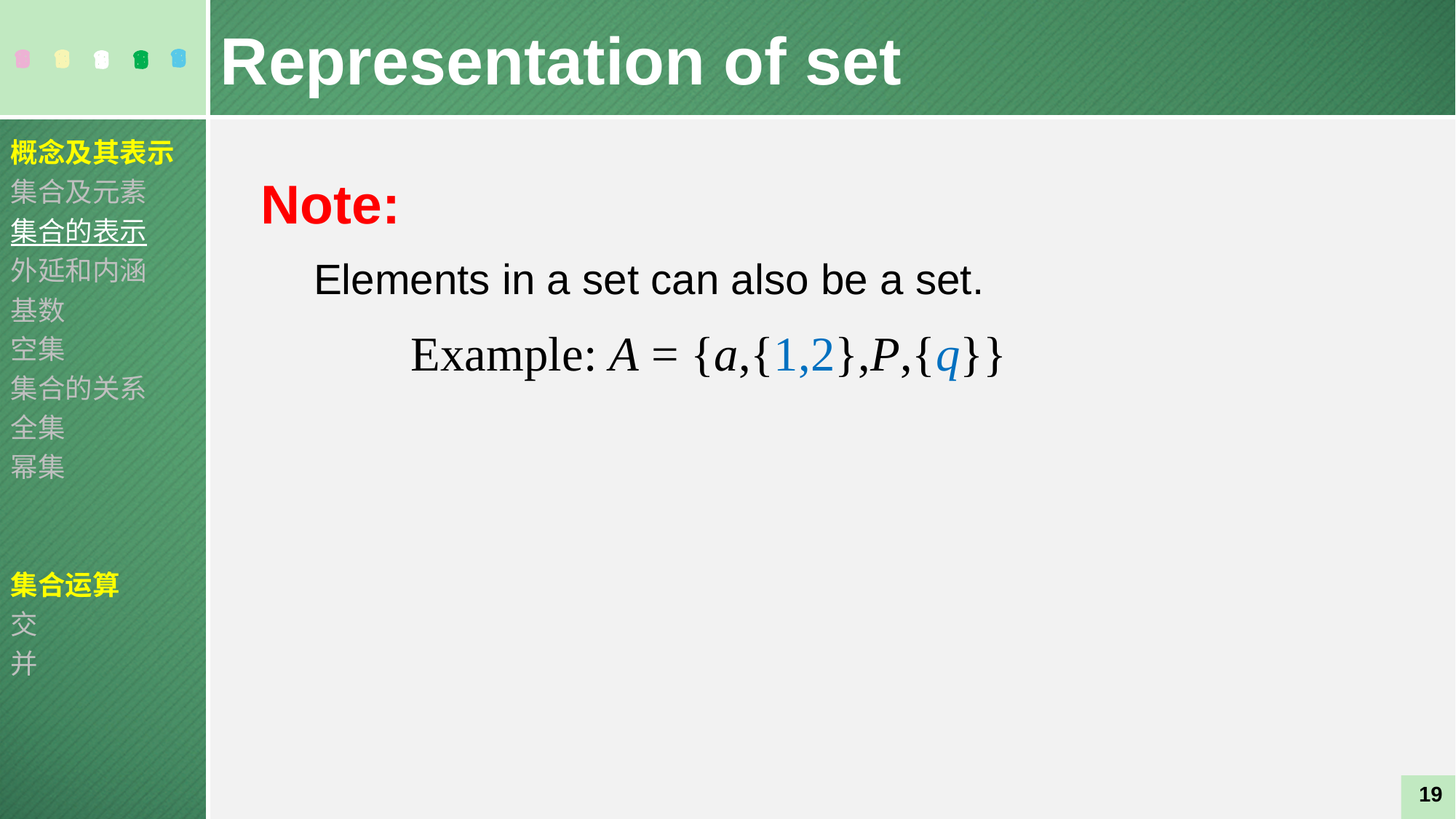

Representation of set

概念及其表示
集合及元素
集合的表示
外延和内涵
基数
空集
集合的关系
全集
幂集

集合运算
交
并

Note:
     Elements in a set can also be a set.
		Example: A = {a,{1,2},P,{q}}

19